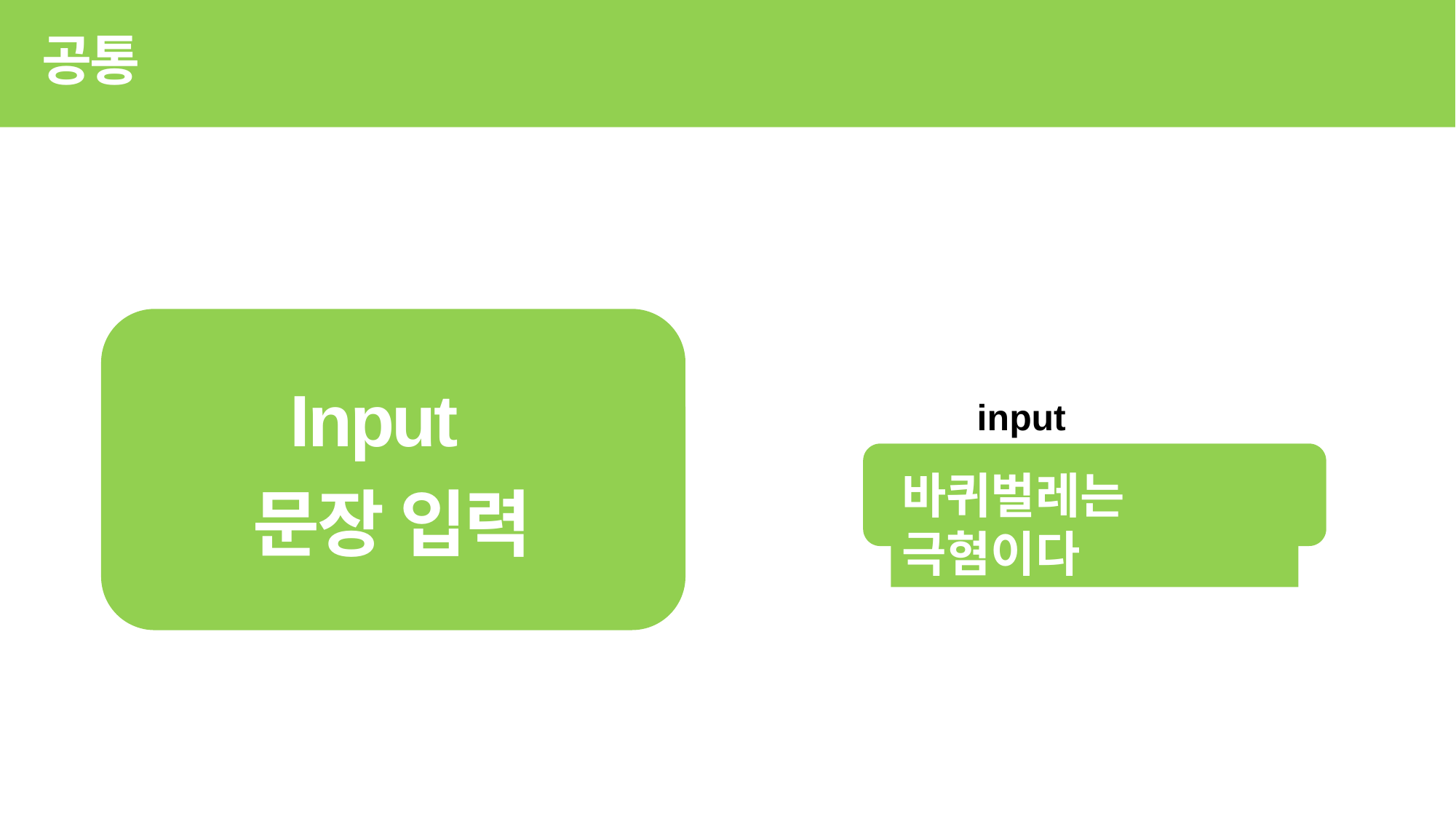

공통

Input
문장 입력
input Sentence

바퀴벌레는 극혐이다